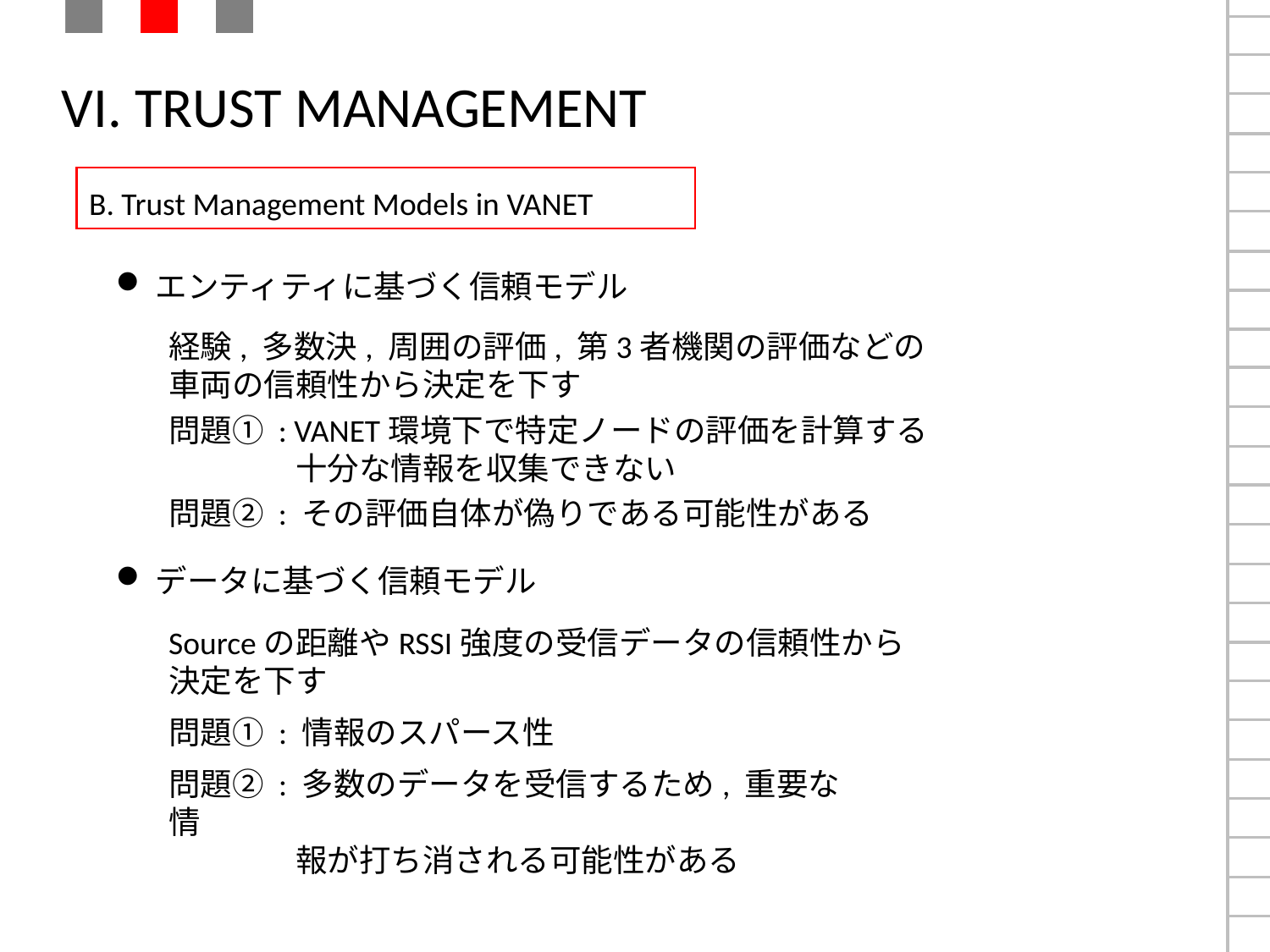

# VI. TRUST MANAGEMENT

B. Trust Management Models in VANET
エンティティに基づく信頼モデル
経験, 多数決, 周囲の評価, 第3者機関の評価などの車両の信頼性から決定を下す
問題① : VANET環境下で特定ノードの評価を計算する
　　　　十分な情報を収集できない
問題② : その評価自体が偽りである可能性がある
データに基づく信頼モデル
Sourceの距離やRSSI強度の受信データの信頼性から
決定を下す
問題① : 情報のスパース性
問題② : 多数のデータを受信するため, 重要な情
　　　　報が打ち消される可能性がある